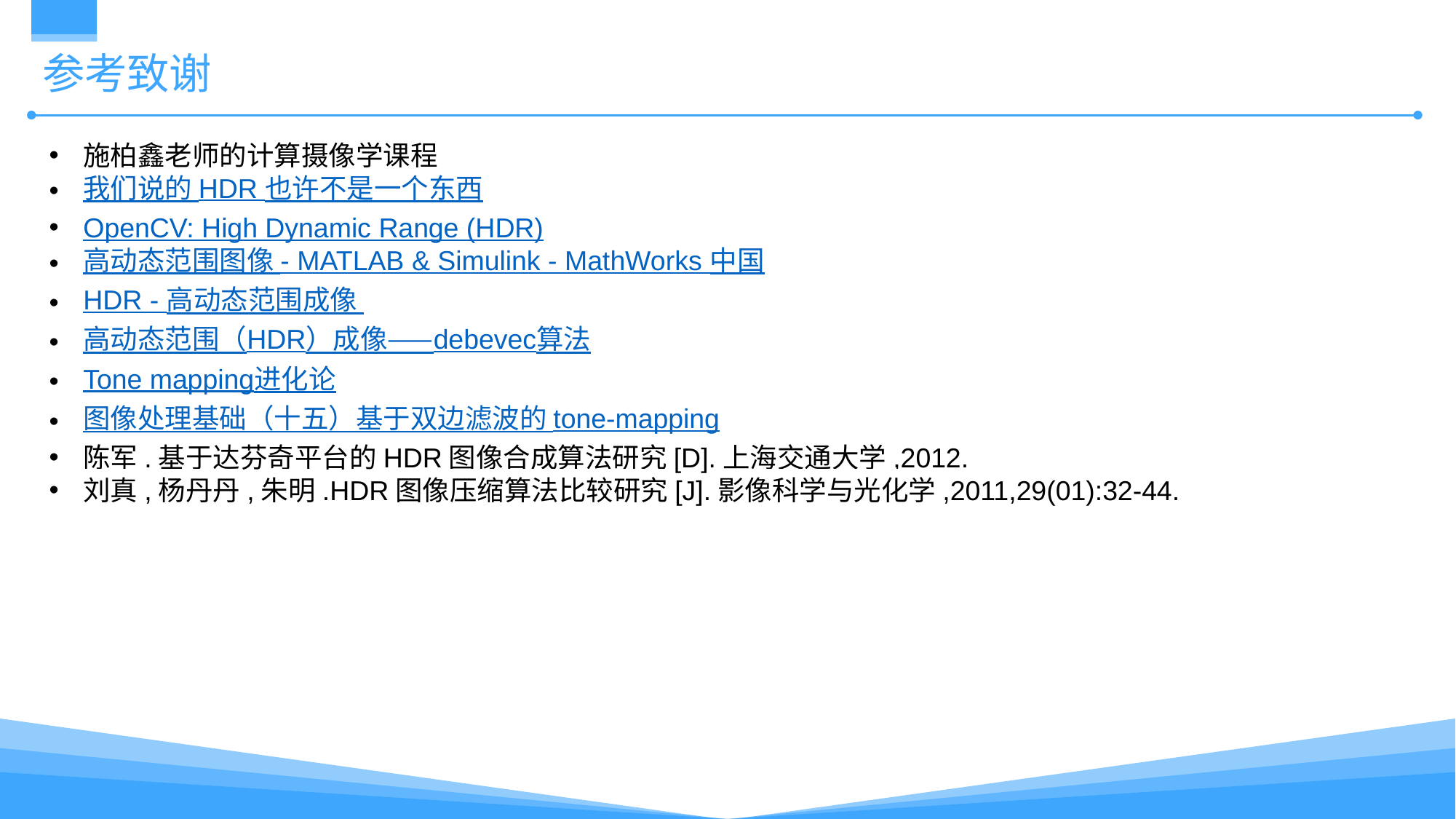

# 参考致谢
施柏鑫老师的计算摄像学课程
我们说的 HDR 也许不是一个东西
OpenCV: High Dynamic Range (HDR)
高动态范围图像 - MATLAB & Simulink - MathWorks 中国
HDR - 高动态范围成像
高动态范围（HDR）成像——debevec算法
Tone mapping进化论
图像处理基础（十五）基于双边滤波的 tone-mapping
陈军.基于达芬奇平台的HDR图像合成算法研究[D].上海交通大学,2012.
刘真,杨丹丹,朱明.HDR图像压缩算法比较研究[J].影像科学与光化学,2011,29(01):32-44.

关键词